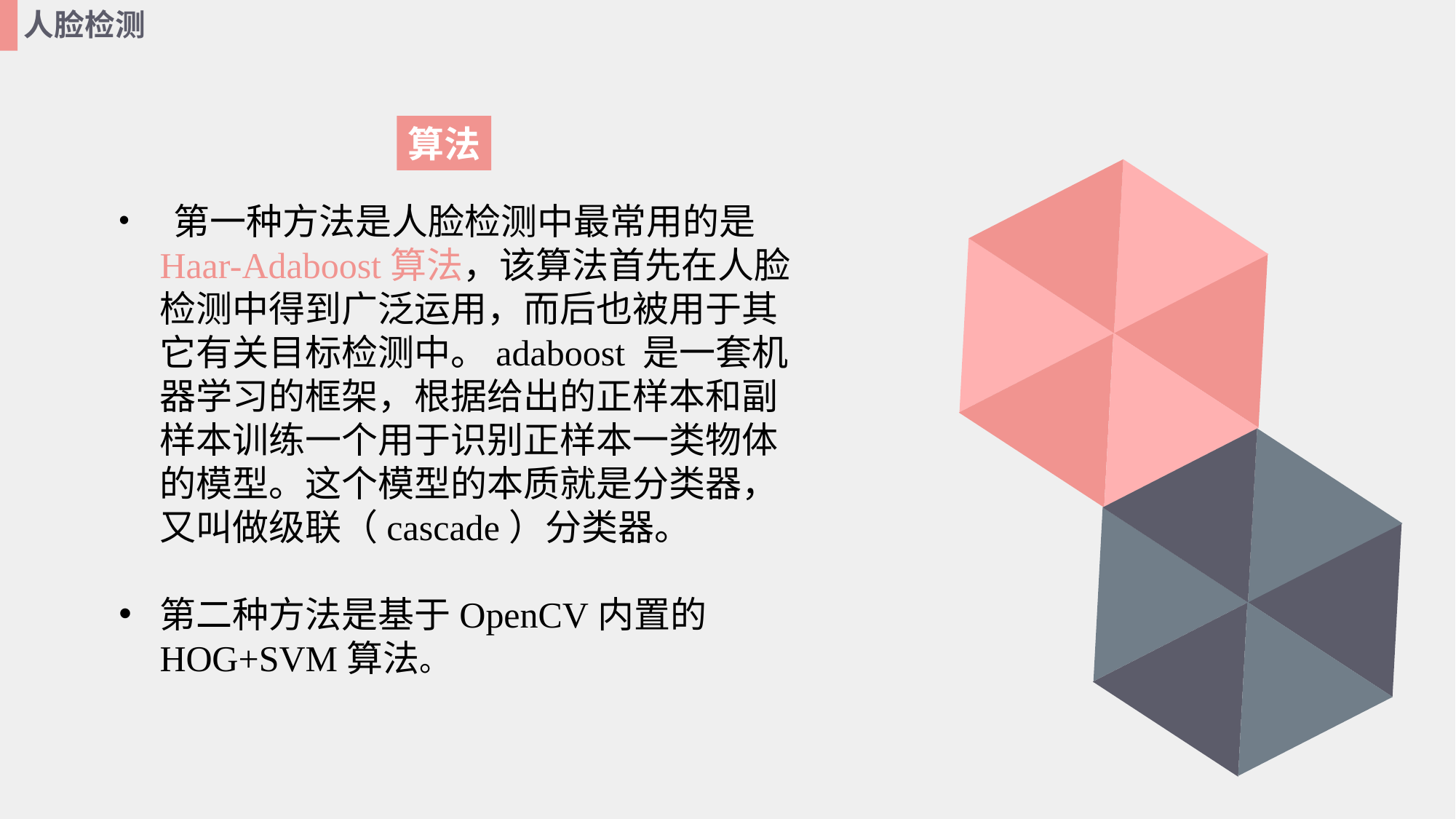

人脸检测
算法
 第一种方法是人脸检测中最常用的是Haar-Adaboost算法，该算法首先在人脸检测中得到广泛运用，而后也被用于其它有关目标检测中。adaboost 是一套机器学习的框架，根据给出的正样本和副样本训练一个用于识别正样本一类物体的模型。这个模型的本质就是分类器，又叫做级联（cascade）分类器。

第二种方法是基于OpenCV内置的HOG+SVM算法。